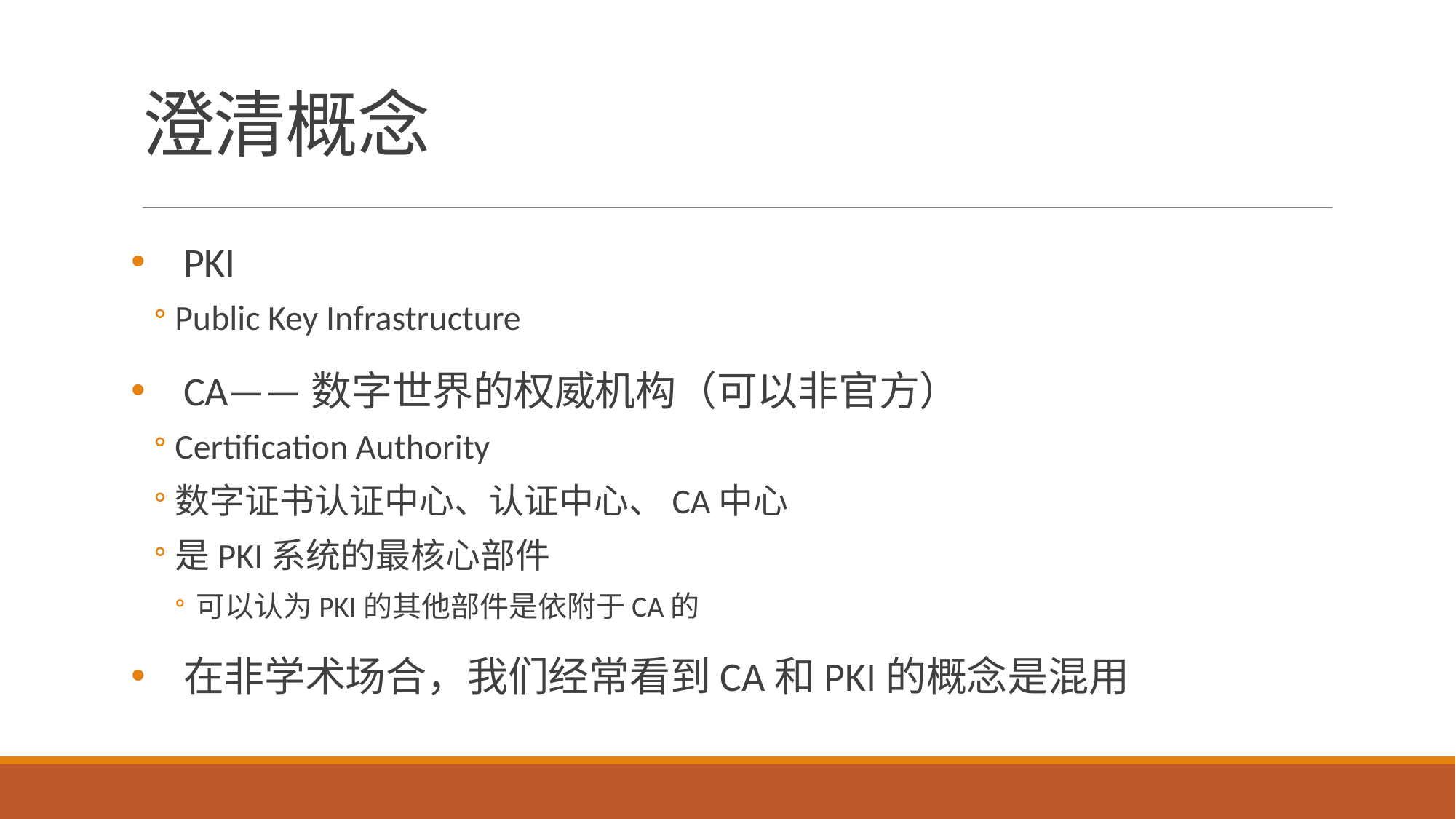

# 澄清概念
PKI
Public Key Infrastructure
CA——数字世界的权威机构（可以非官方）
Certification Authority
数字证书认证中心、认证中心、CA中心
是PKI系统的最核心部件
可以认为PKI的其他部件是依附于CA的
在非学术场合，我们经常看到CA和PKI的概念是混用